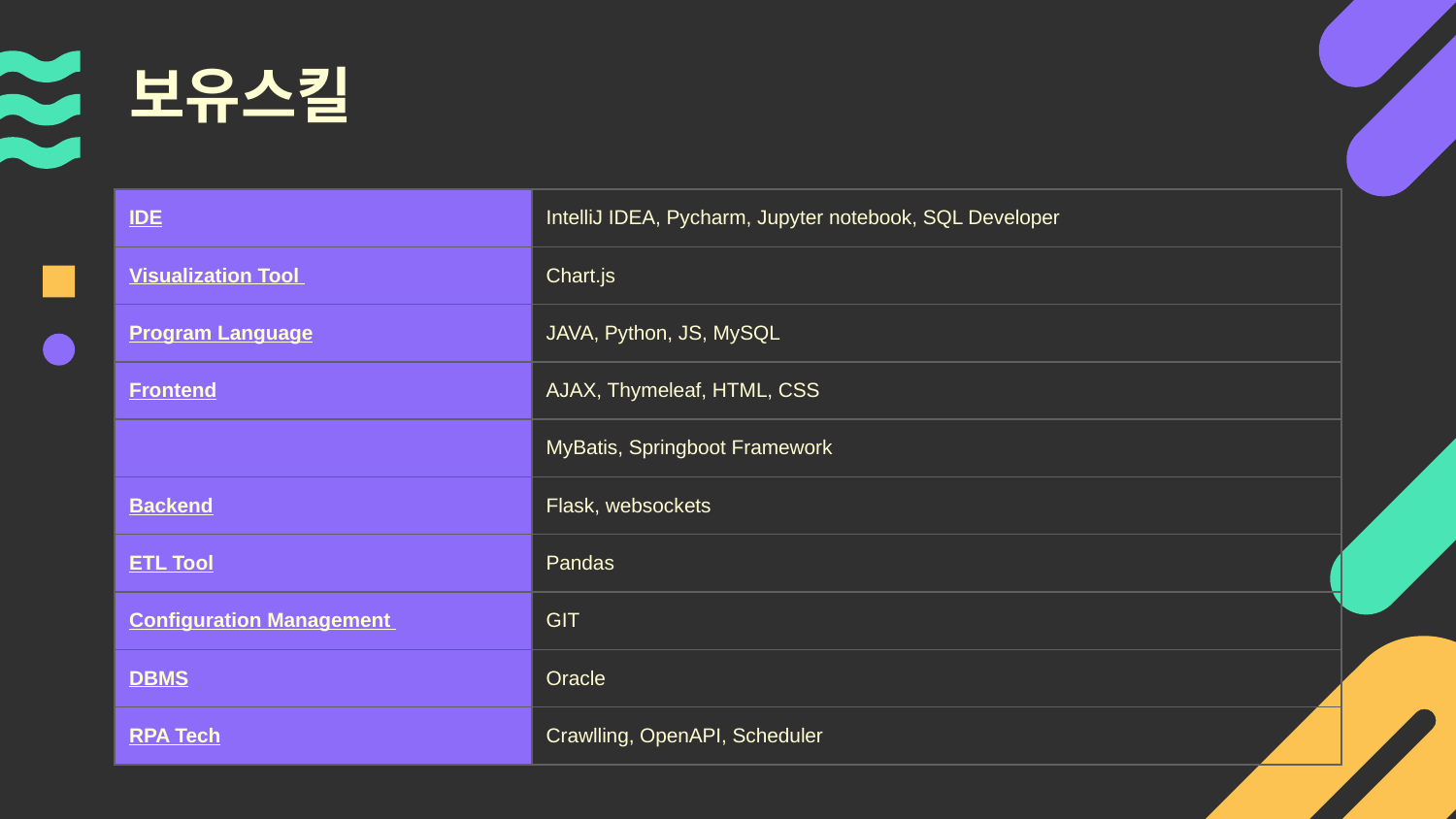

# 보유스킬

| IDE | IntelliJ IDEA, Pycharm, Jupyter notebook, SQL Developer |
| --- | --- |
| Visualization Tool | Chart.js |
| Program Language | JAVA, Python, JS, MySQL |
| Frontend | AJAX, Thymeleaf, HTML, CSS |
|  | MyBatis, Springboot Framework |
| Backend | Flask, websockets |
| ETL Tool | Pandas |
| Configuration Management | GIT |
| DBMS | Oracle |
| RPA Tech | Crawlling, OpenAPI, Scheduler |